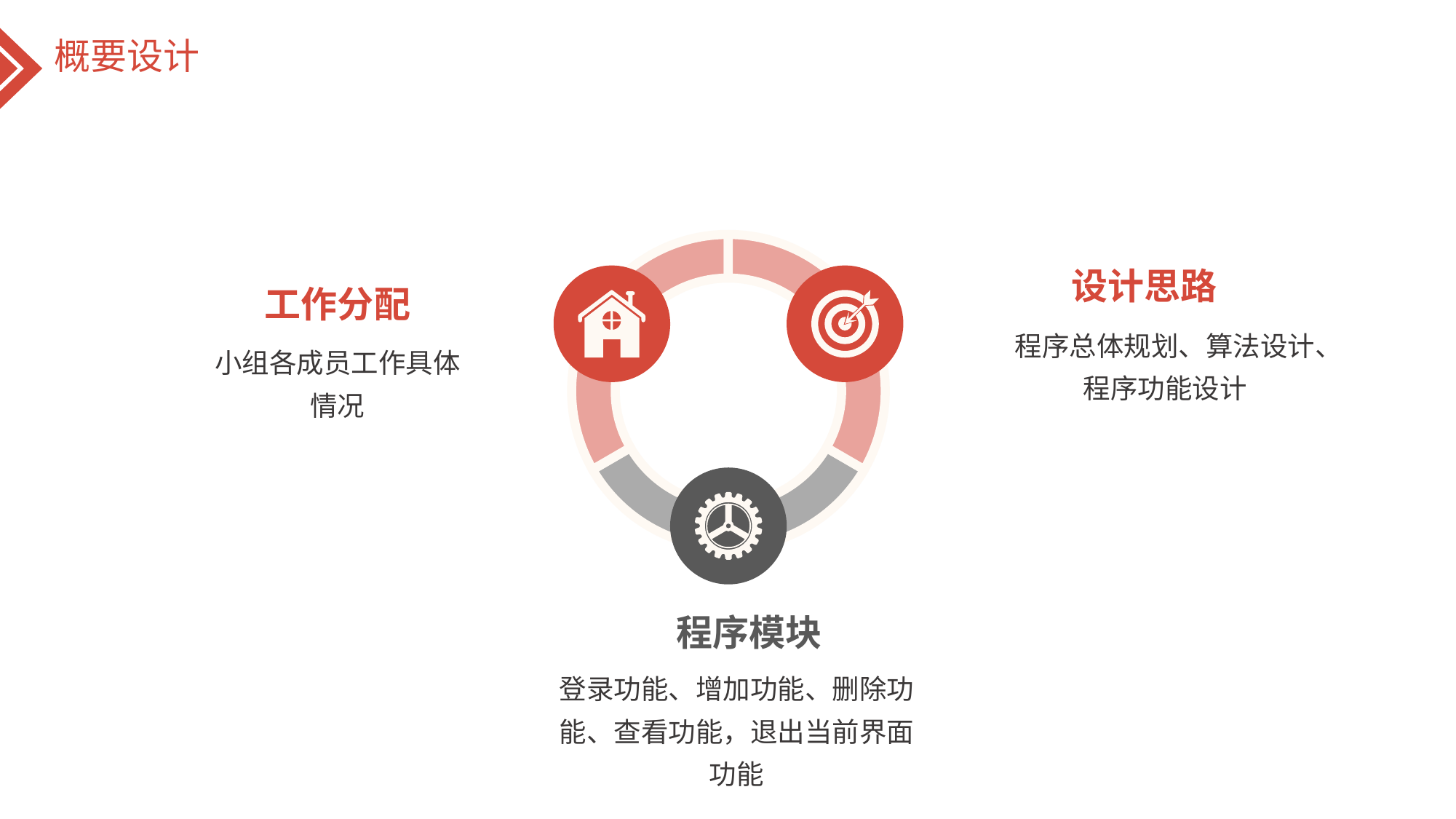

概要设计

设计思路
工作分配

程序总体规划、算法设计、程序功能设计
小组各成员工作具体情况

程序模块
登录功能、增加功能、删除功能、查看功能，退出当前界面功能